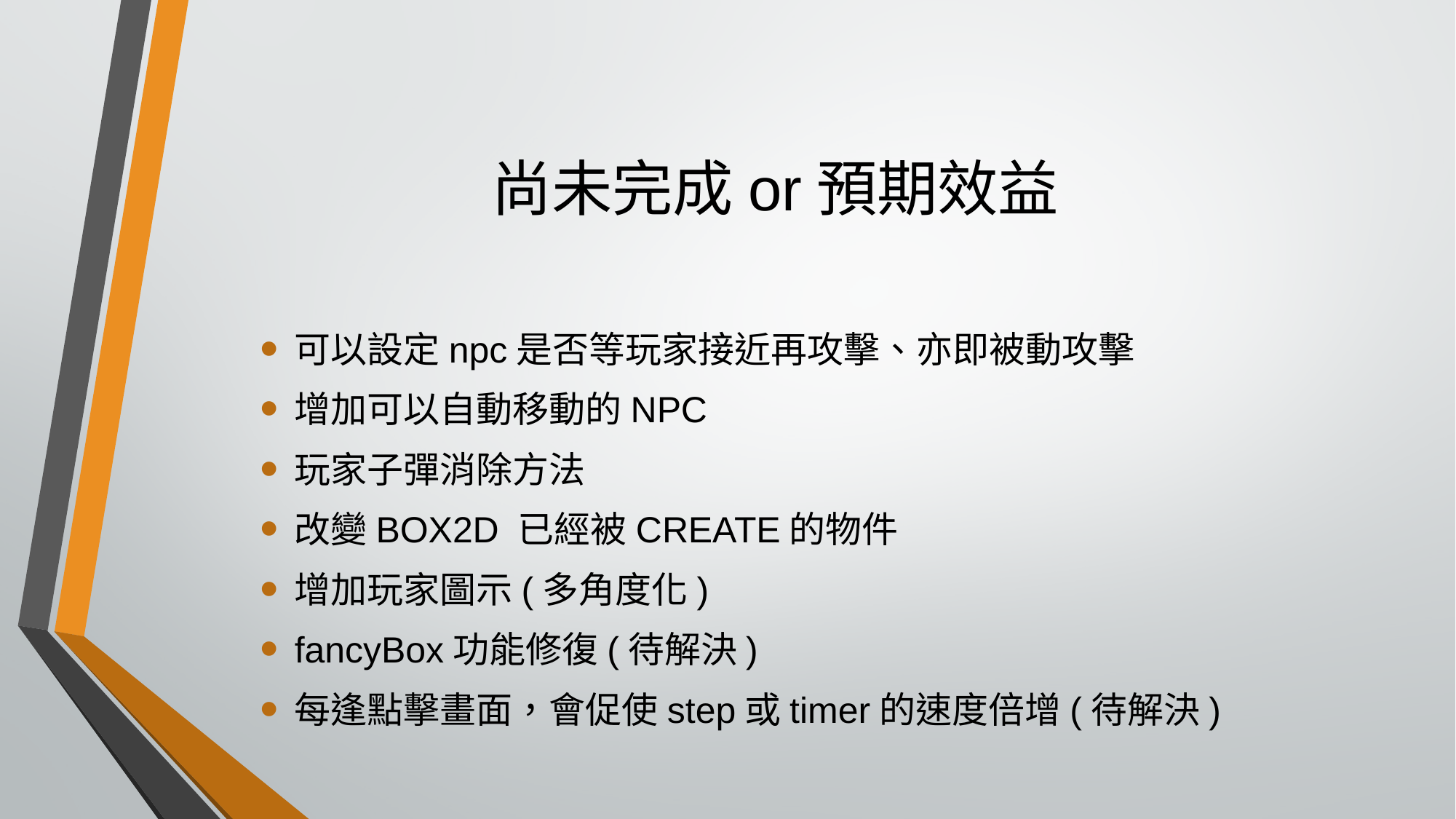

# 尚未完成or預期效益
可以設定npc是否等玩家接近再攻擊、亦即被動攻擊
增加可以自動移動的NPC
玩家子彈消除方法
改變BOX2D 已經被CREATE的物件
增加玩家圖示(多角度化)
fancyBox功能修復(待解決)
每逢點擊畫面，會促使step或timer的速度倍增(待解決)